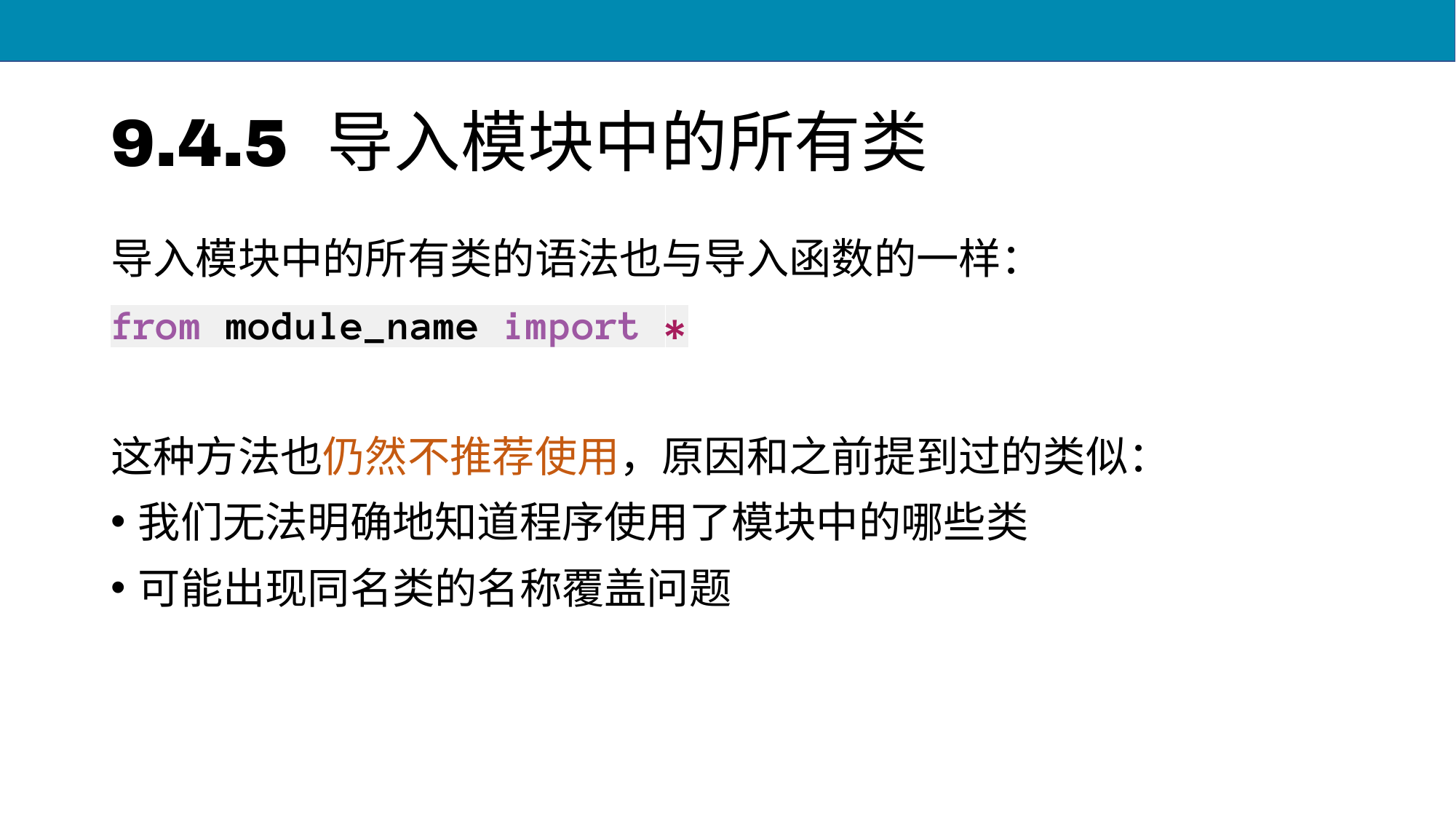

# 9.4.5 导入模块中的所有类
导入模块中的所有类的语法也与导入函数的一样：
from module_name import *

这种方法也仍然不推荐使用，原因和之前提到过的类似：
我们无法明确地知道程序使用了模块中的哪些类
可能出现同名类的名称覆盖问题